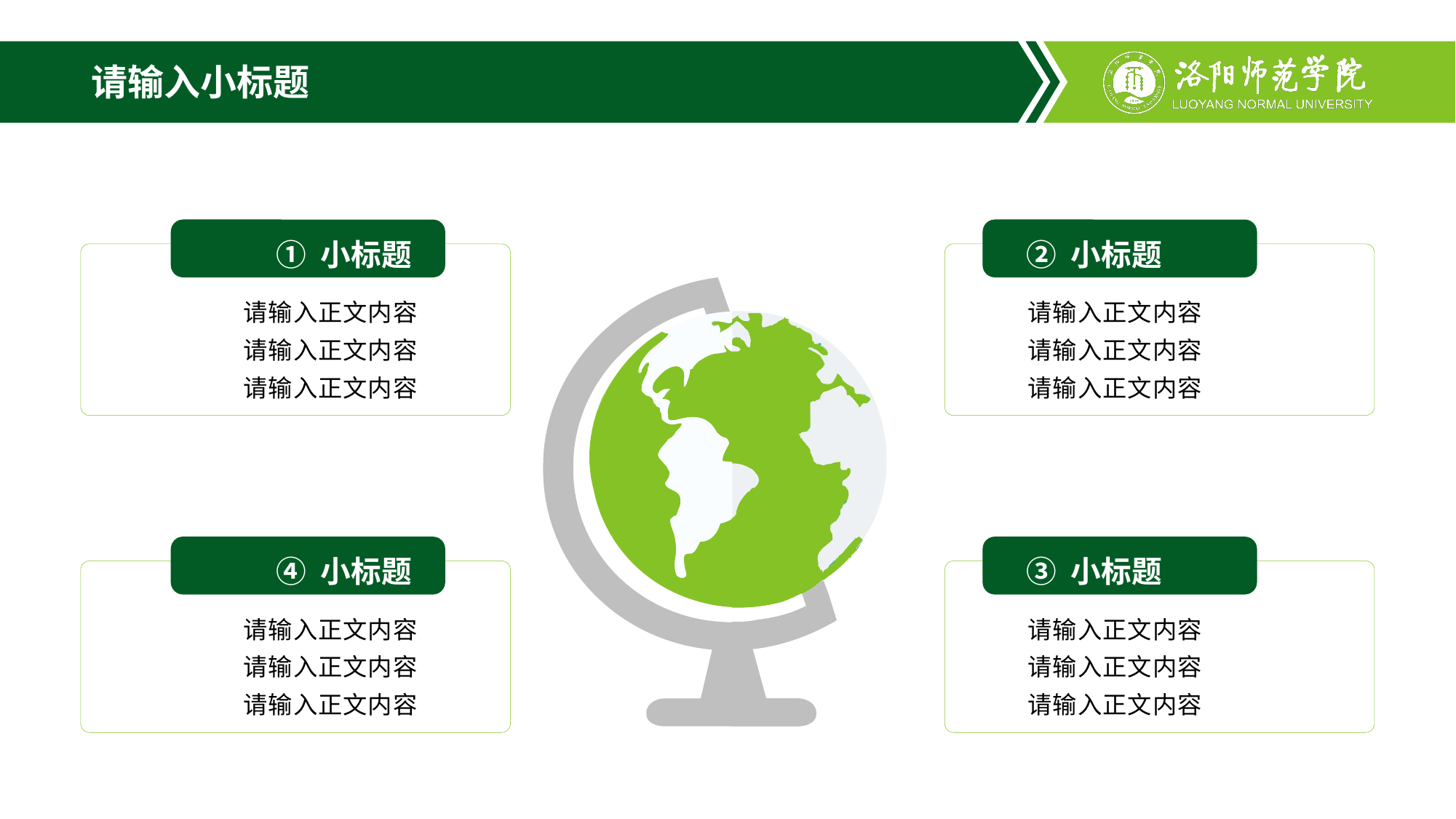

# 请输入小标题

① 小标题
② 小标题

请输入正文内容
请输入正文内容
请输入正文内容
请输入正文内容
请输入正文内容
请输入正文内容

④ 小标题
③ 小标题

请输入正文内容
请输入正文内容
请输入正文内容
请输入正文内容
请输入正文内容
请输入正文内容